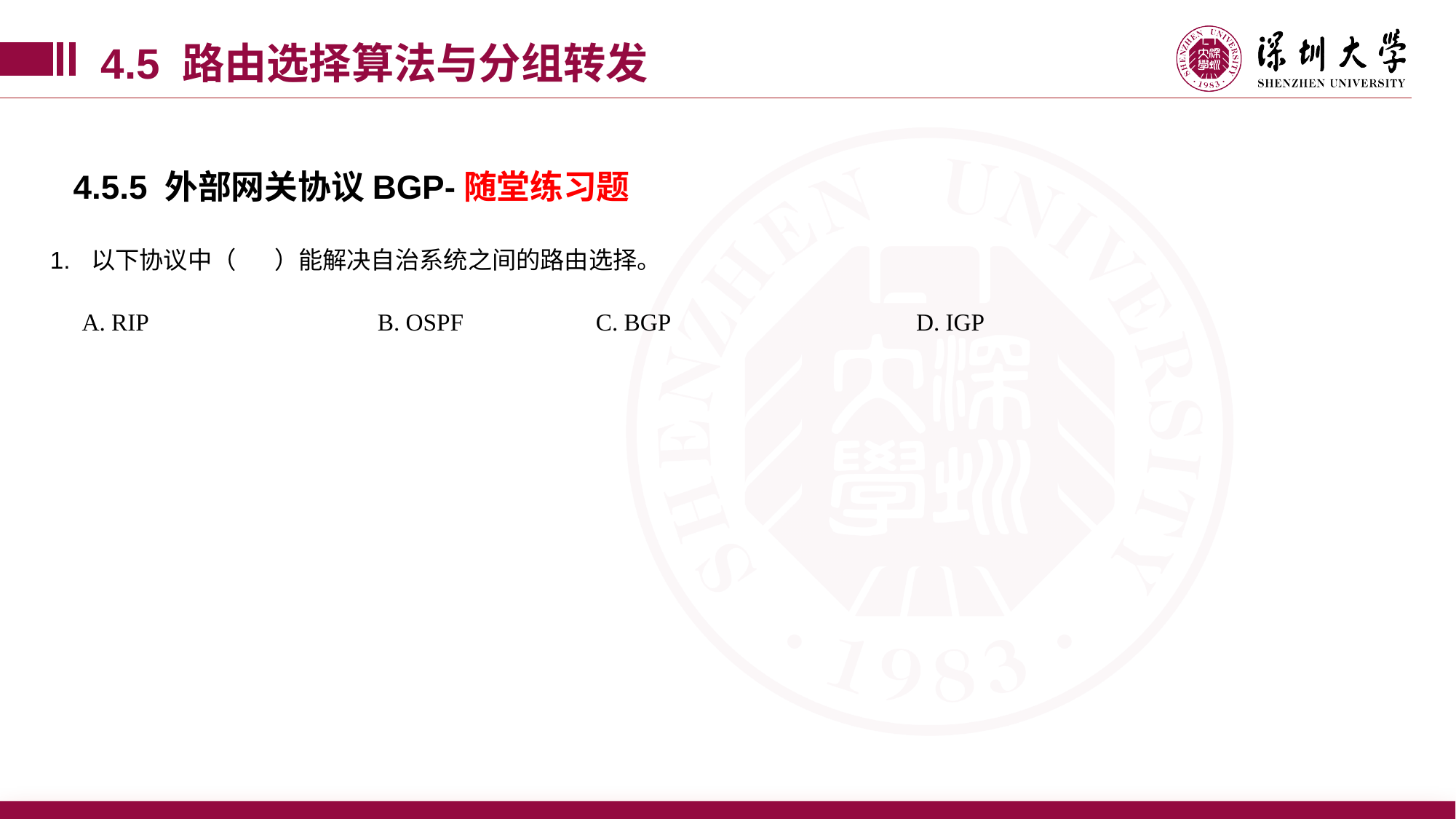

4.5 路由选择算法与分组转发

4.5.5 外部网关协议BGP-随堂练习题
以下协议中（       ）能解决自治系统之间的路由选择。
A. RIP	       		B. OSPF	                  	C. BGP		                 D. IGP